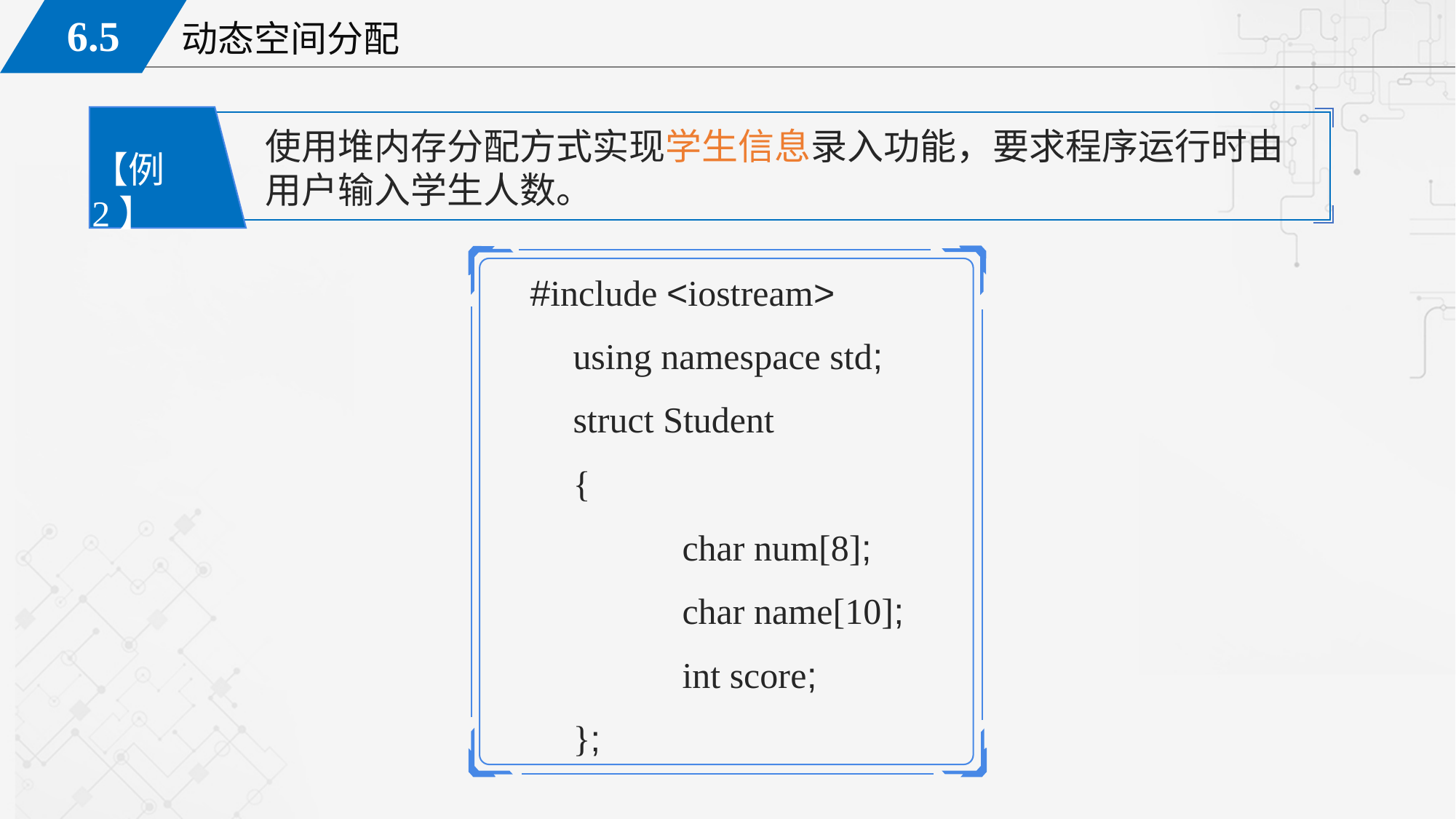

使用堆内存分配方式实现学生信息录入功能，要求程序运行时由用户输入学生人数。
【例2】

#include <iostream>
	using namespace std;
	struct Student
	{
		char num[8];
		char name[10];
		int score;
	};